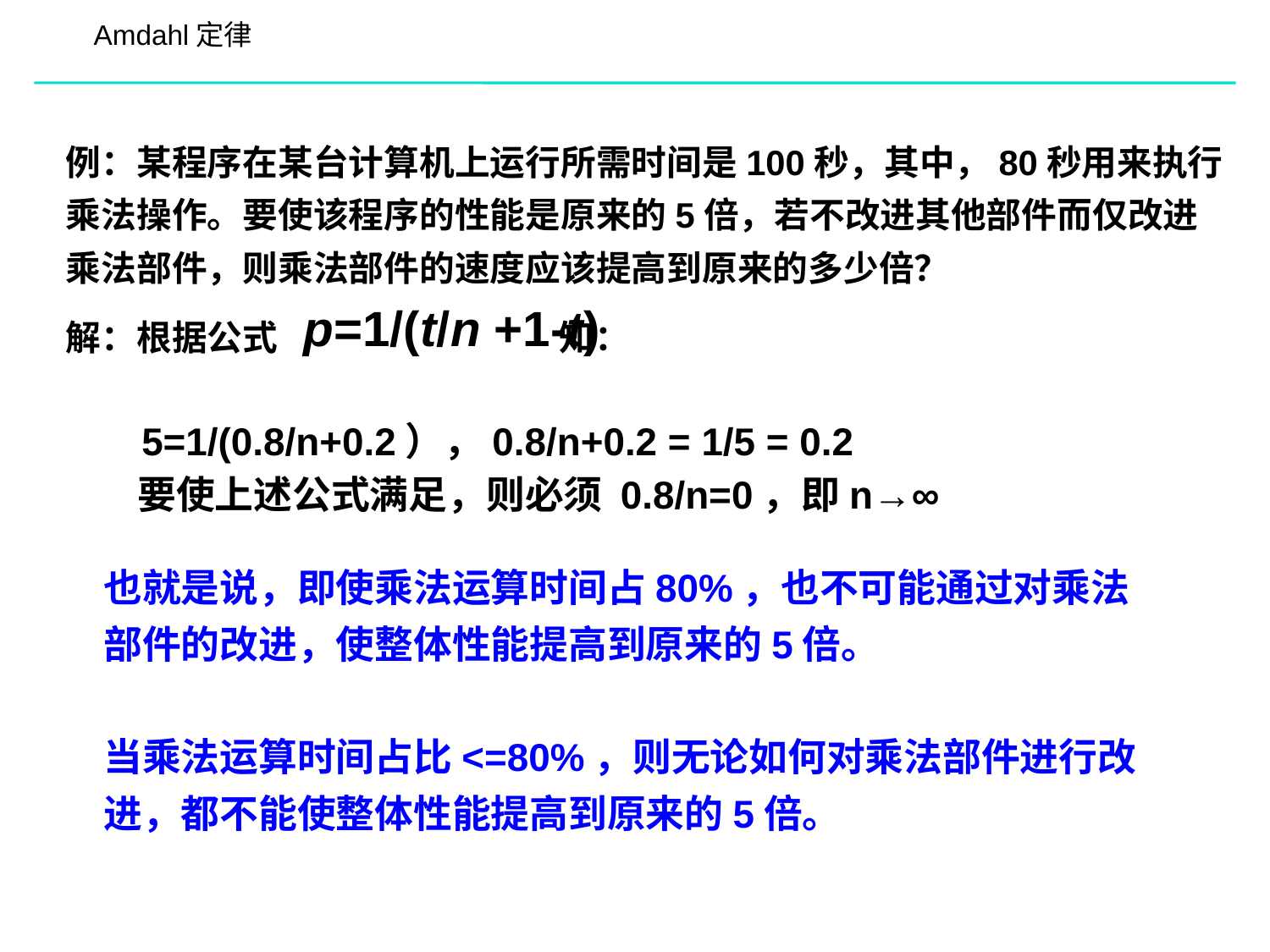

Amdahl定律
例：某程序在某台计算机上运行所需时间是100秒，其中，80秒用来执行乘法操作。要使该程序的性能是原来的5倍，若不改进其他部件而仅改进乘法部件，则乘法部件的速度应该提高到原来的多少倍？

解：根据公式                                   知：

       5=1/(0.8/n+0.2），0.8/n+0.2 = 1/5 = 0.2
       要使上述公式满足，则必须 0.8/n=0，即n→∞
p=1/(t/n +1-t)
也就是说，即使乘法运算时间占80%，也不可能通过对乘法部件的改进，使整体性能提高到原来的5倍。

当乘法运算时间占比<=80%，则无论如何对乘法部件进行改进，都不能使整体性能提高到原来的5倍。